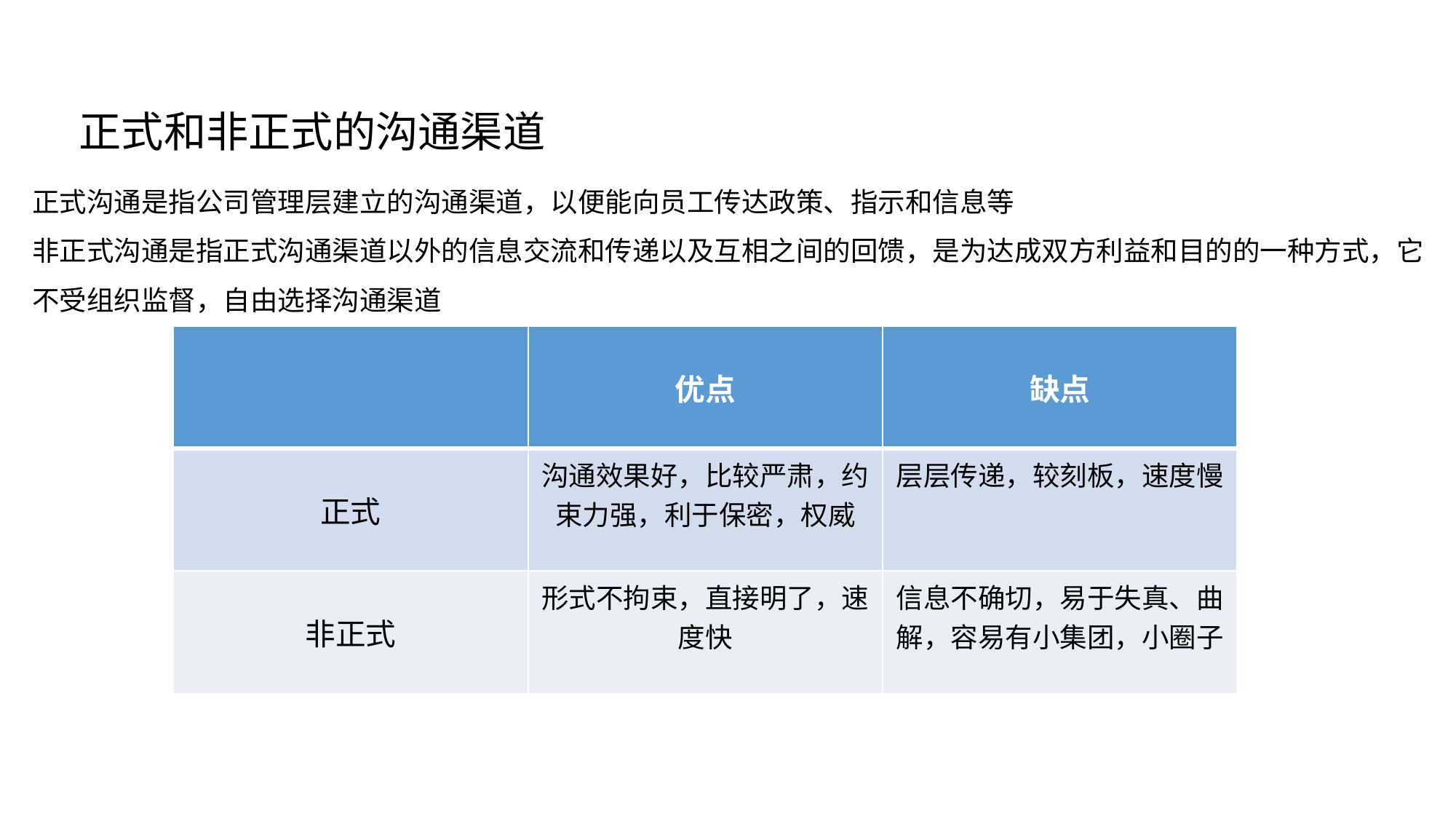

正式和非正式的沟通渠道
正式沟通是指公司管理层建立的沟通渠道，以便能向员工传达政策、指示和信息等
非正式沟通是指正式沟通渠道以外的信息交流和传递以及互相之间的回馈，是为达成双方利益和目的的一种方式，它不受组织监督，自由选择沟通渠道
|  | 优点 | 缺点 |
| --- | --- | --- |
| 正式 | 沟通效果好，比较严肃，约束力强，利于保密，权威 | 层层传递，较刻板，速度慢 |
| 非正式 | 形式不拘束，直接明了，速度快 | 信息不确切，易于失真、曲解，容易有小集团，小圈子 |